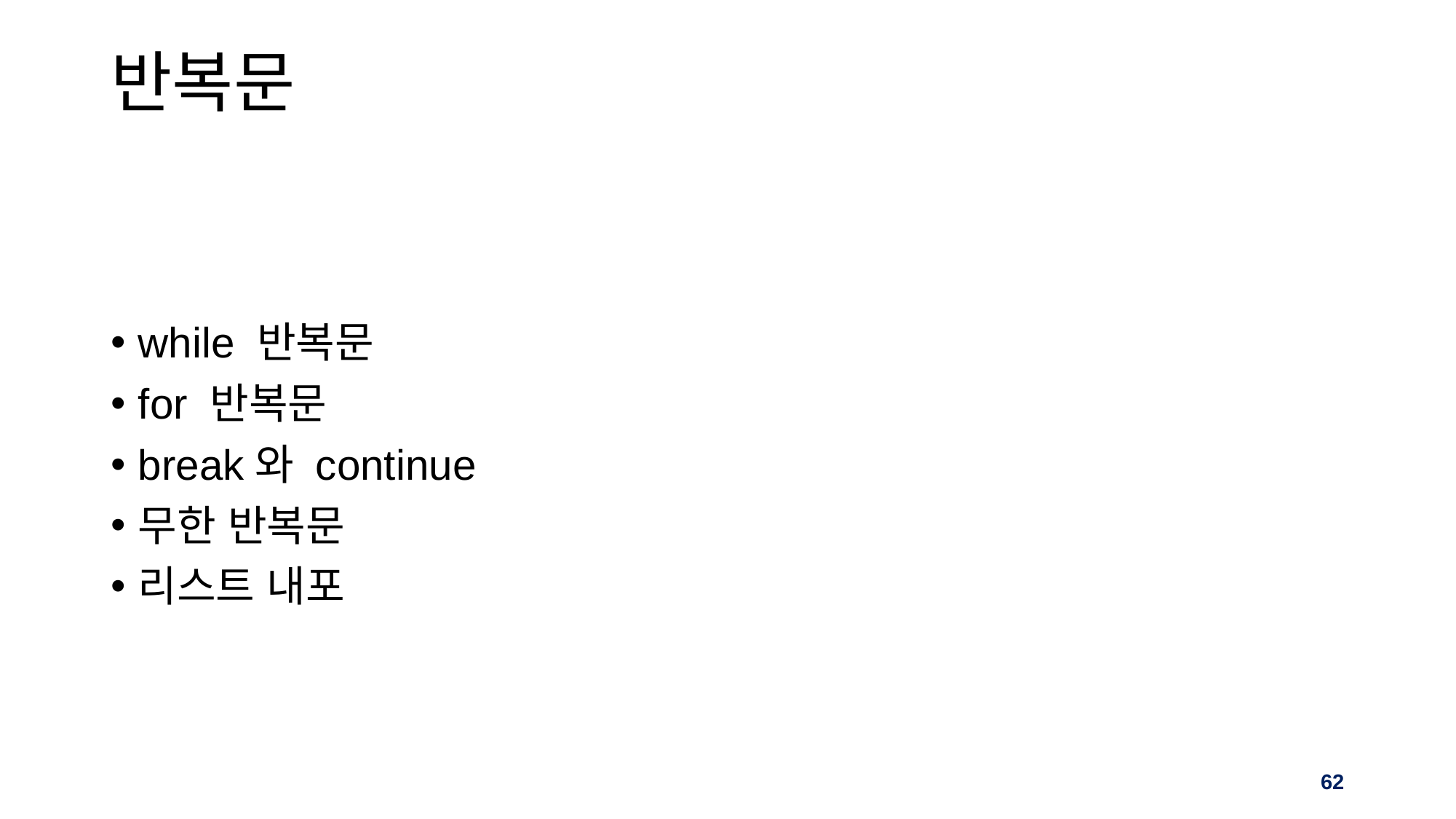

# 반복문
while 반복문
for 반복문
break와 continue
무한 반복문
리스트 내포
62